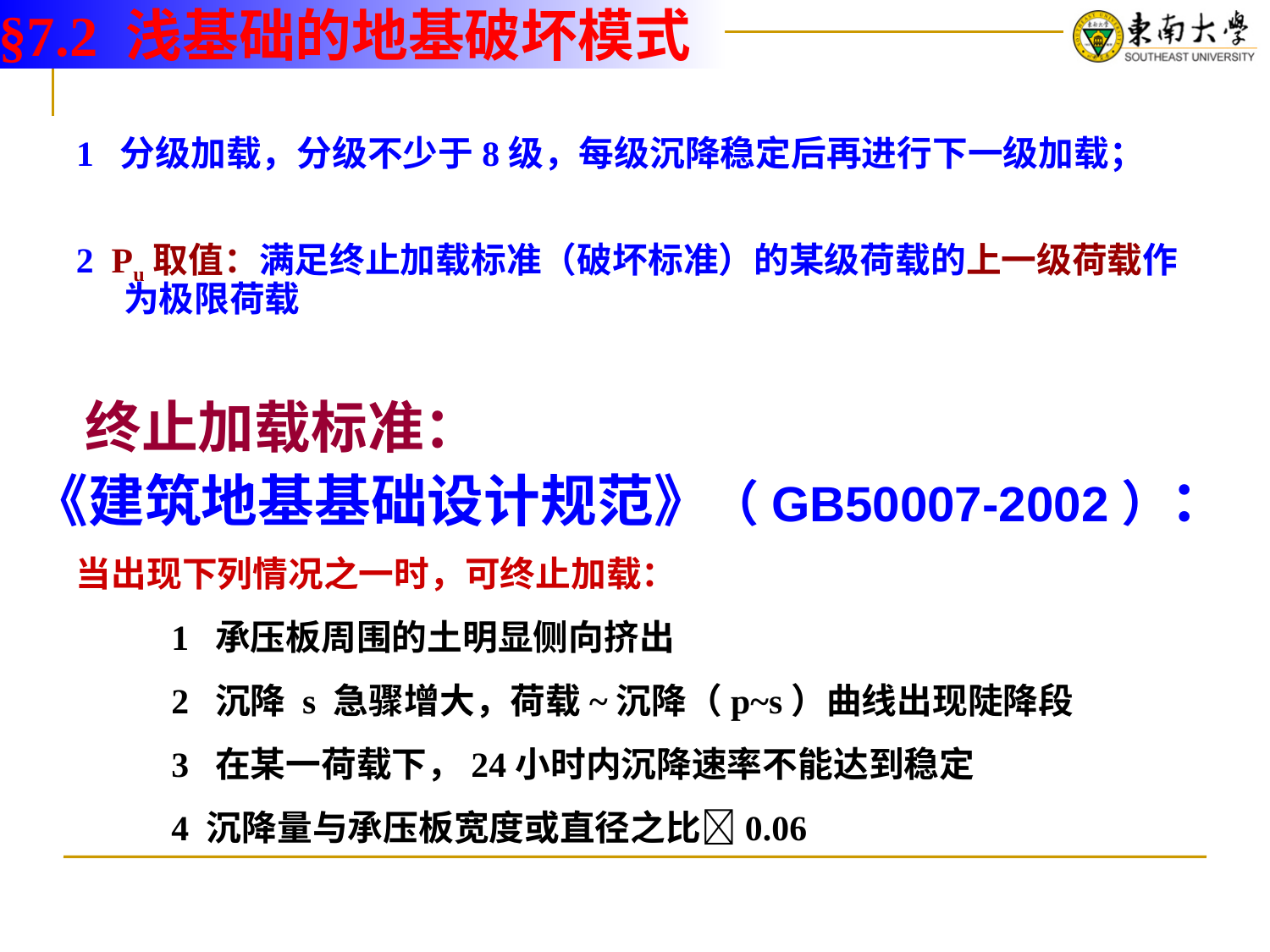

§7.2 浅基础的地基破坏模式
1  分级加载，分级不少于8级，每级沉降稳定后再进行下一级加载；
2  Pu取值：满足终止加载标准（破坏标准）的某级荷载的上一级荷载作为极限荷载
终止加载标准：
《建筑地基基础设计规范》（GB50007-2002）：
当出现下列情况之一时，可终止加载：
1  承压板周围的土明显侧向挤出
2  沉降 s 急骤增大，荷载~沉降（p~s）曲线出现陡降段
3  在某一荷载下，24小时内沉降速率不能达到稳定
4 沉降量与承压板宽度或直径之比≥0.06